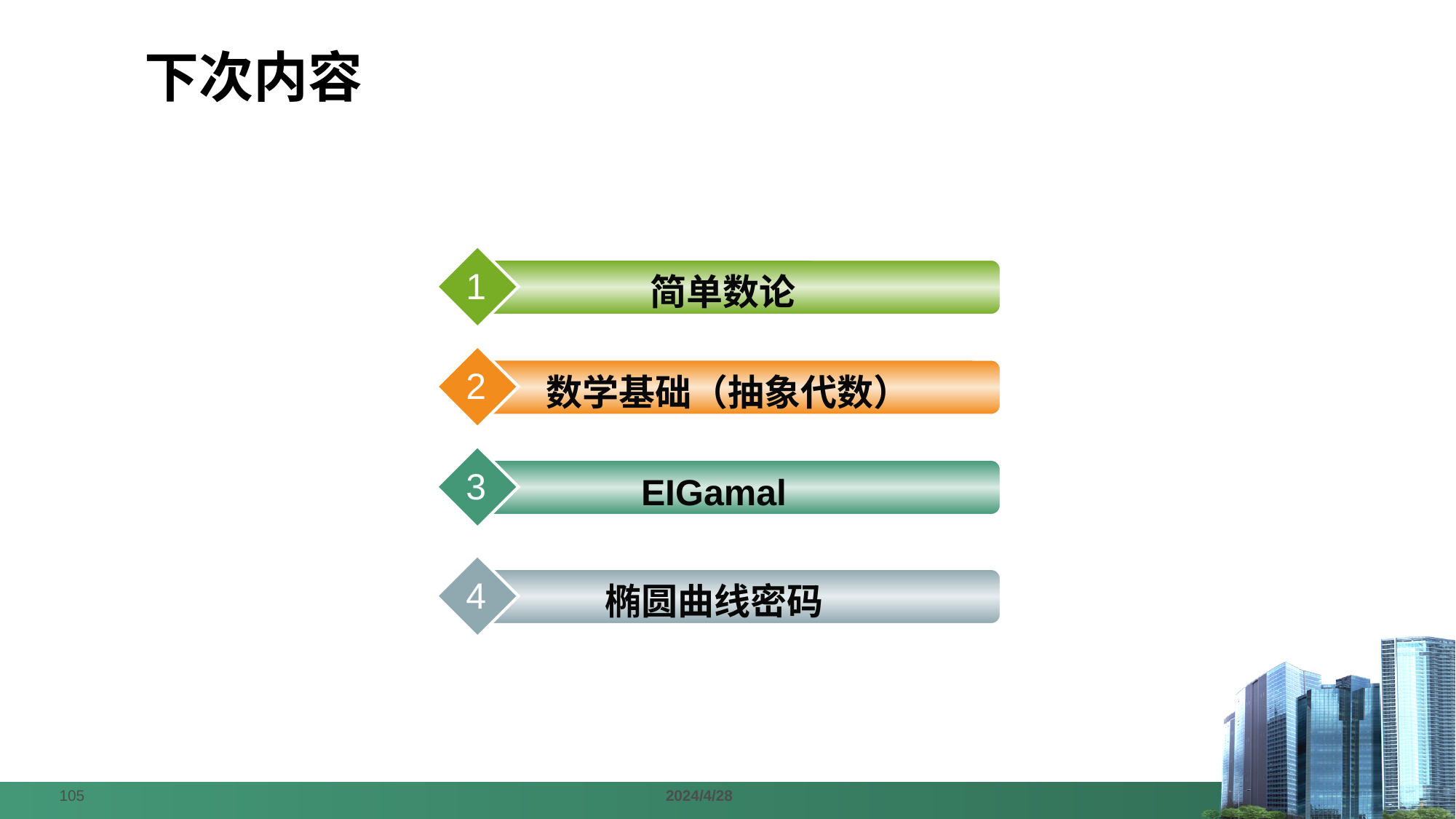

# 下次内容

1

简单数论

2

数学基础（抽象代数）

3

EIGamal

4

椭圆曲线密码
105
2024/4/28